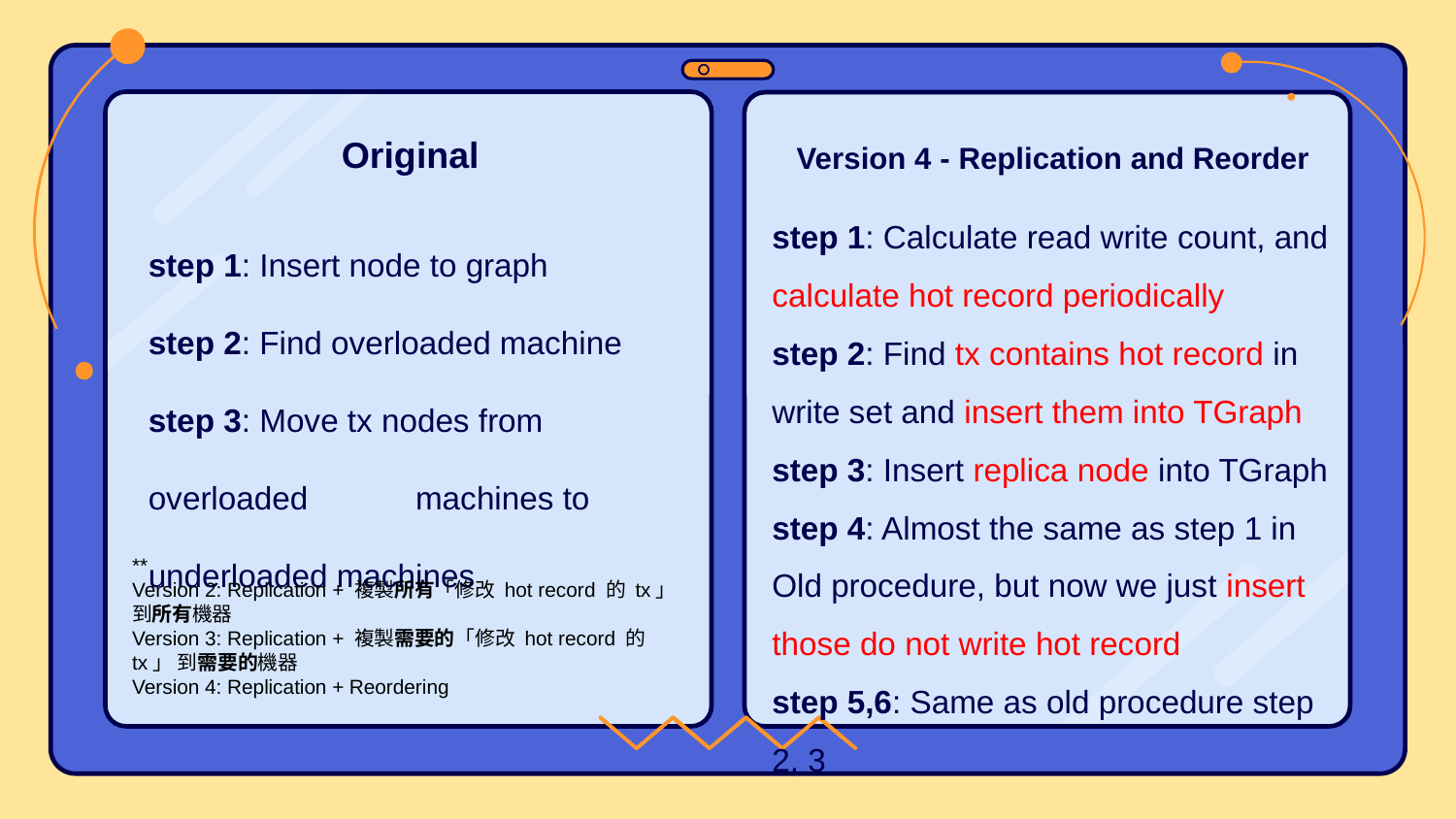

# Original
Version 4 - Replication and Reorder
step 1: Calculate read write count, and calculate hot record periodically
step 2: Find tx contains hot record in write set and insert them into TGraph
step 3: Insert replica node into TGraph
step 4: Almost the same as step 1 in Old procedure, but now we just insert those do not write hot record
step 5,6: Same as old procedure step 2, 3
step 1: Insert node to graph
step 2: Find overloaded machine
step 3: Move tx nodes from overloaded            machines to underloaded machines
**
Version 2: Replication + 複製所有「修改 hot record 的 tx」到所有機器
Version 3: Replication + 複製需要的「修改 hot record 的 tx」 到需要的機器
Version 4: Replication + Reordering